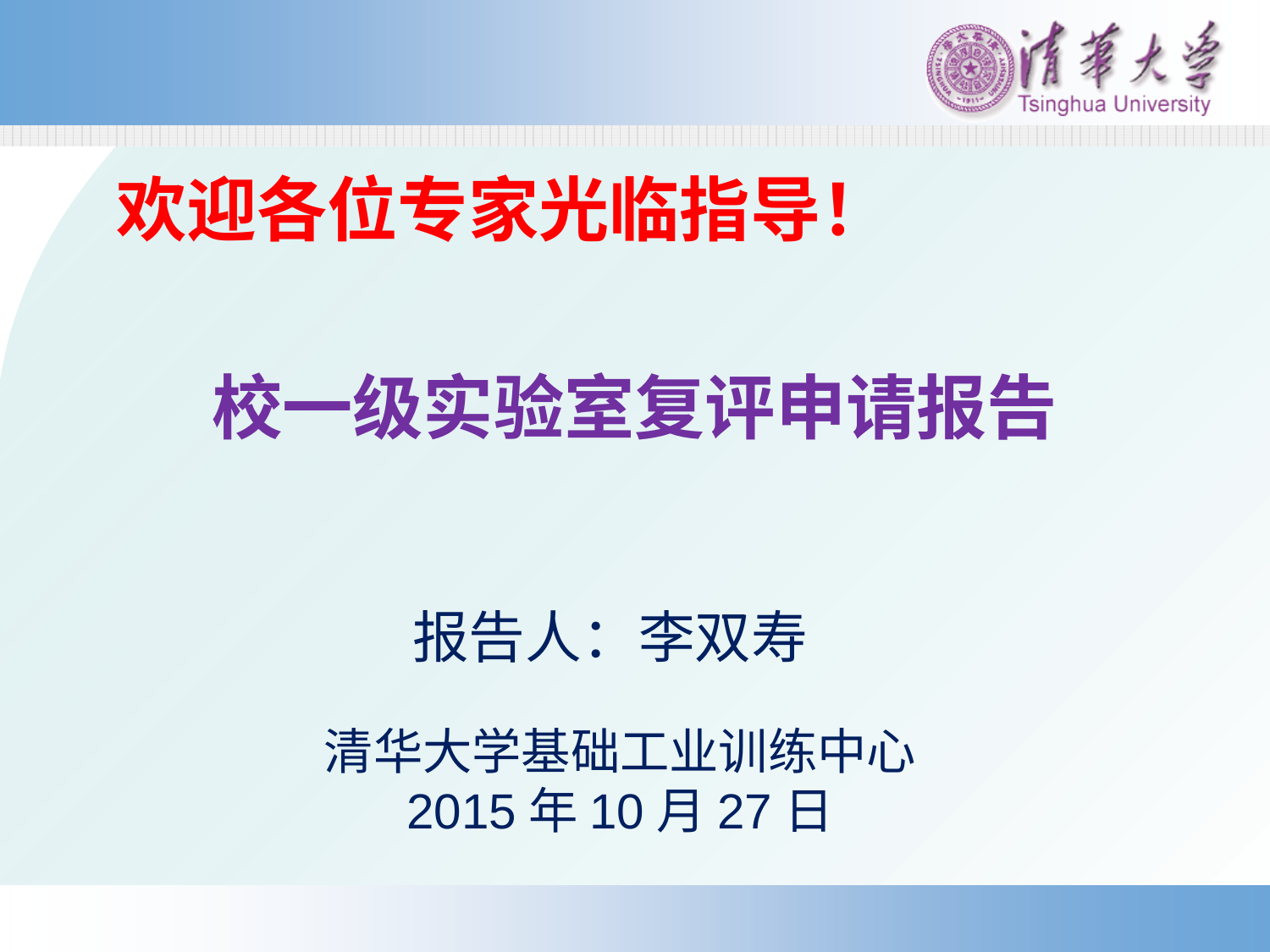

欢迎各位专家光临指导！
校一级实验室复评申请报告
报告人：李双寿
清华大学基础工业训练中心
2015年10月27日